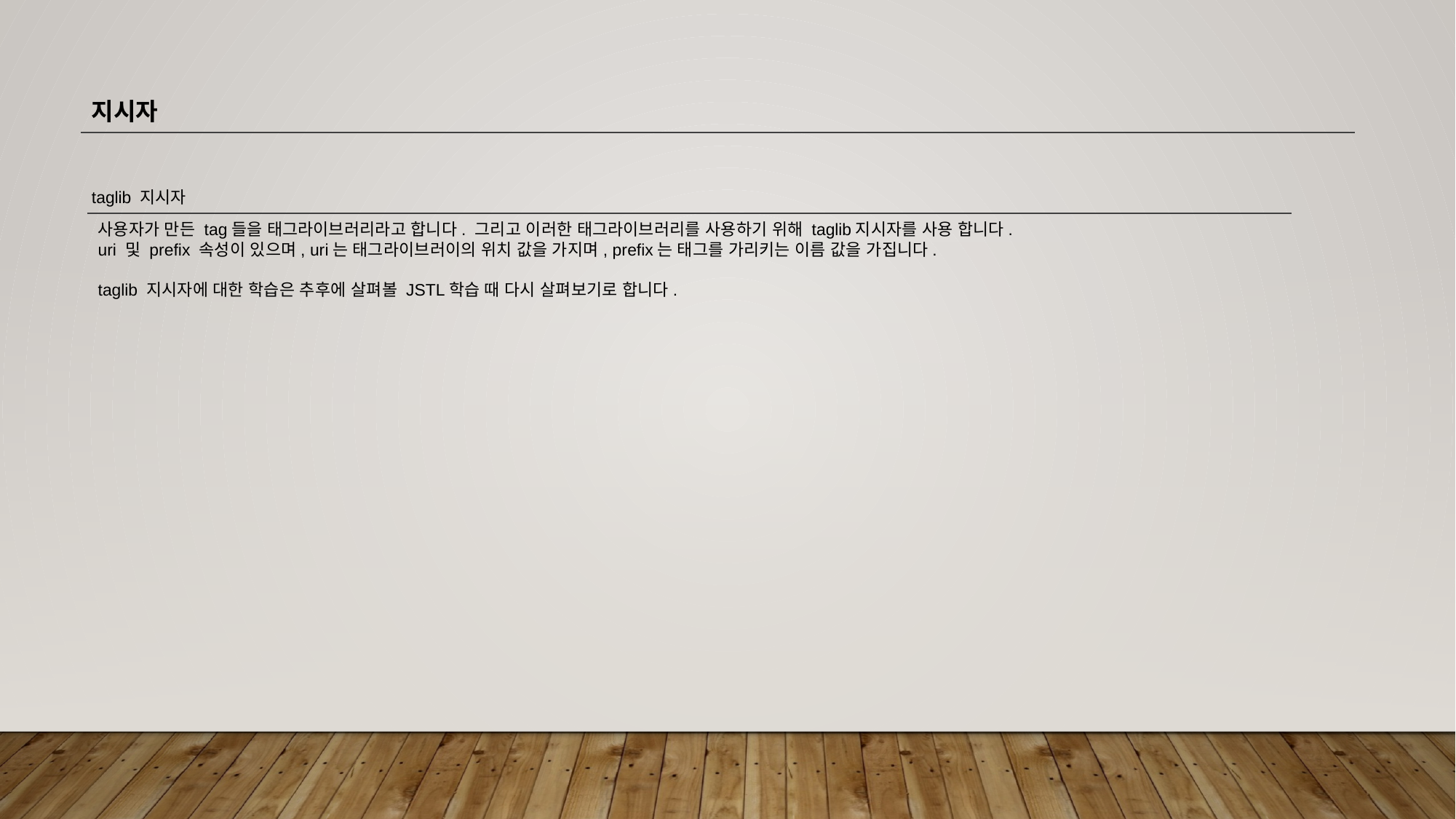

지시자
taglib 지시자
사용자가 만든 tag들을 태그라이브러리라고 합니다. 그리고 이러한 태그라이브러리를 사용하기 위해 taglib지시자를 사용 합니다.
uri 및 prefix 속성이 있으며, uri는 태그라이브러이의 위치 값을 가지며, prefix는 태그를 가리키는 이름 값을 가집니다.

taglib 지시자에 대한 학습은 추후에 살펴볼 JSTL학습 때 다시 살펴보기로 합니다.